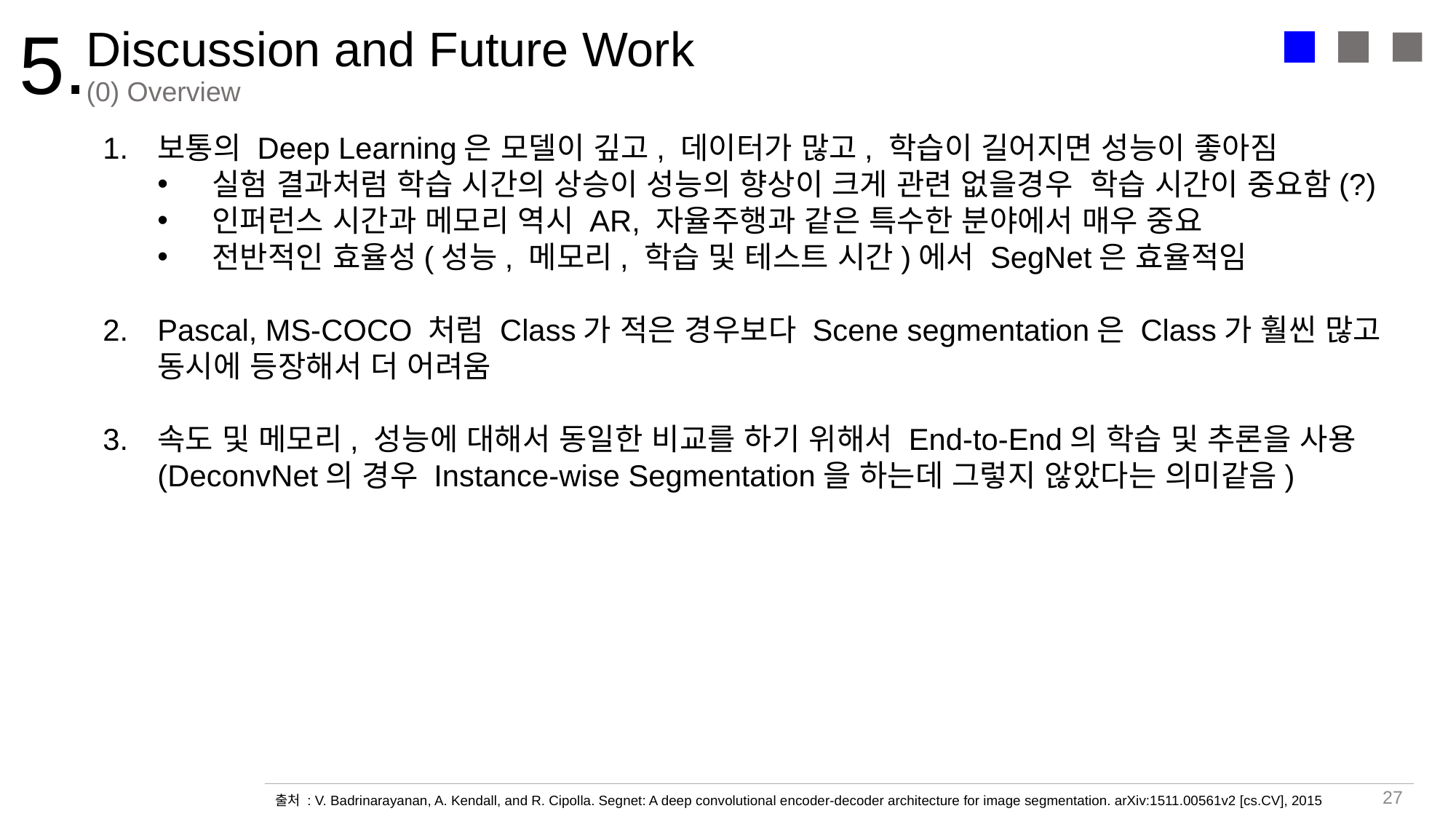

5.
Discussion and Future Work

(0) Overview
보통의 Deep Learning은 모델이 깊고, 데이터가 많고, 학습이 길어지면 성능이 좋아짐
실험 결과처럼 학습 시간의 상승이 성능의 향상이 크게 관련 없을경우  학습 시간이 중요함(?)
인퍼런스 시간과 메모리 역시 AR, 자율주행과 같은 특수한 분야에서 매우 중요
전반적인 효율성(성능, 메모리, 학습 및 테스트 시간)에서 SegNet은 효율적임

Pascal, MS-COCO 처럼 Class가 적은 경우보다 Scene segmentation은 Class가 훨씬 많고 동시에 등장해서 더 어려움

속도 및 메모리, 성능에 대해서 동일한 비교를 하기 위해서 End-to-End의 학습 및 추론을 사용 (DeconvNet의 경우 Instance-wise Segmentation을 하는데 그렇지 않았다는 의미같음)

27
출처 : V. Badrinarayanan, A. Kendall, and R. Cipolla. Segnet: A deep convolutional encoder-decoder architecture for image segmentation. arXiv:1511.00561v2 [cs.CV], 2015